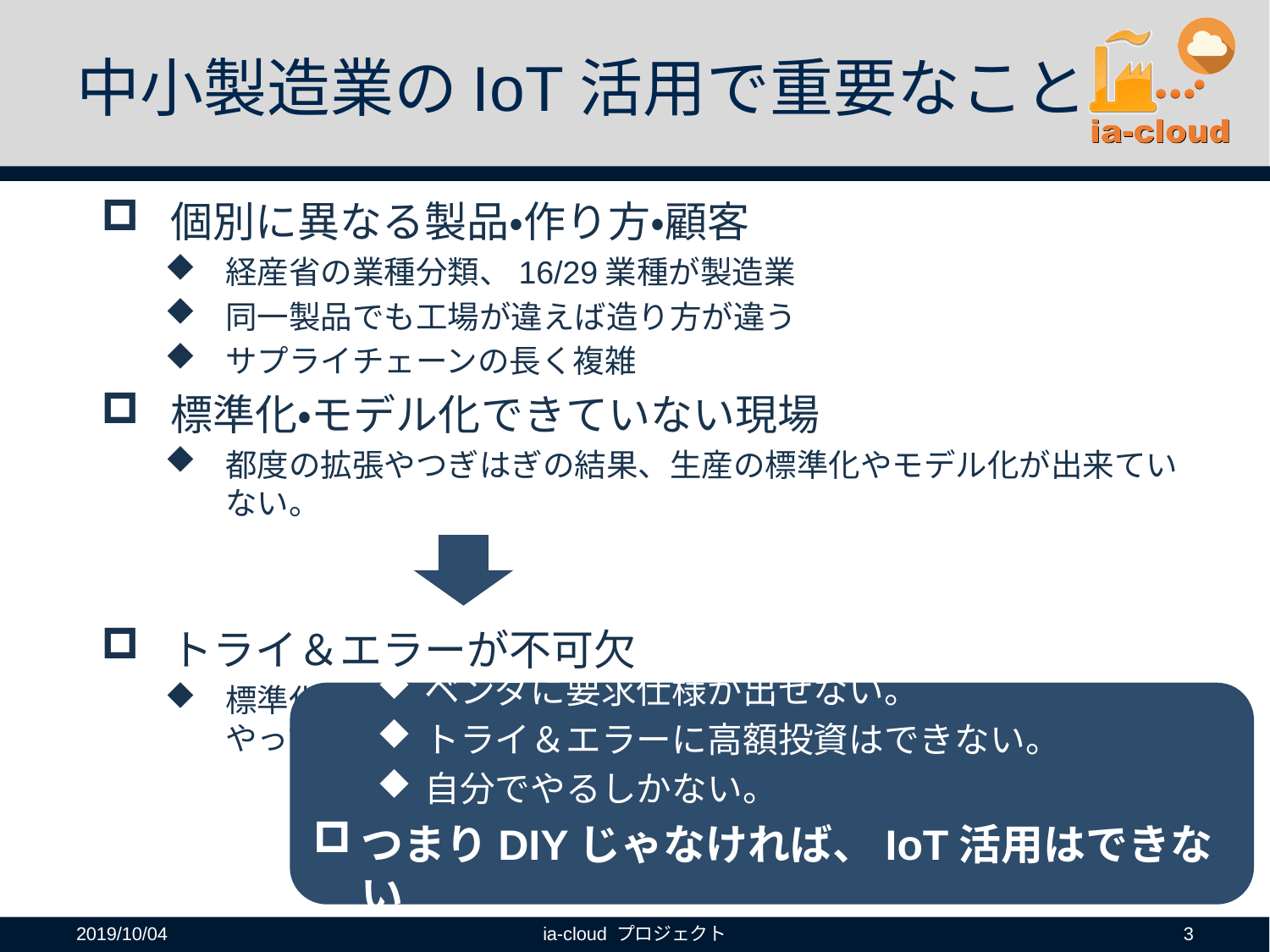

# 中小製造業のIoT活用で重要なこと
個別に異なる製品・作り方・顧客
経産省の業種分類、16/29業種が製造業
同一製品でも工場が違えば造り方が違う
サプライチェーンの長く複雑
標準化・モデル化できていない現場
都度の拡張やつぎはぎの結果、生産の標準化やモデル化が出来ていない。

トライ＆エラーが不可欠
標準化モデル化ができていないため、システム設計ができない。やってみないとわからない。

ベンダに要求仕様が出せない。
トライ＆エラーに高額投資はできない。
自分でやるしかない。
つまりDIYじゃなければ、IoT活用はできない
2019/10/04
ia-cloud プロジェクト
3